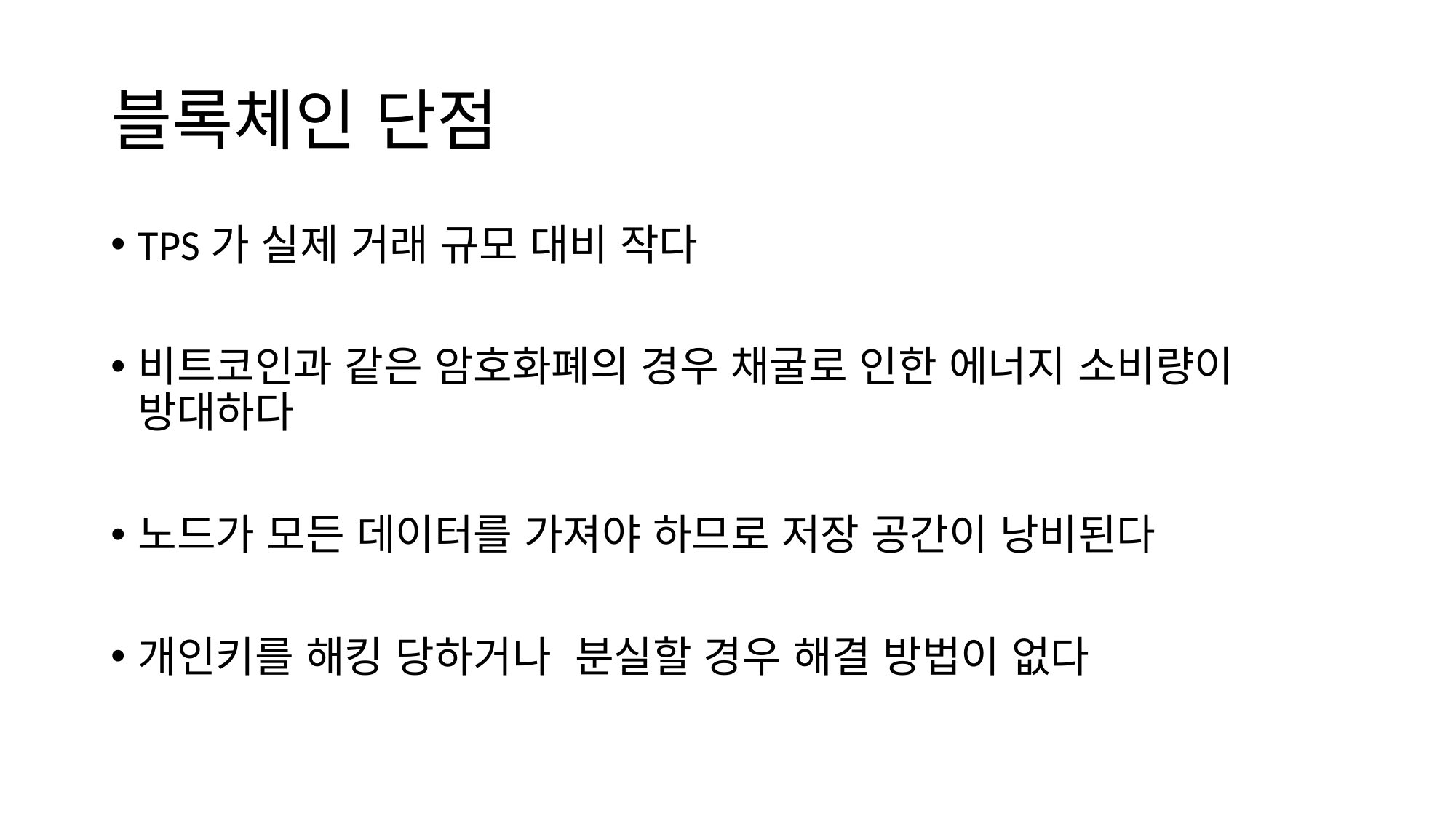

# 블록체인 단점
TPS가 실제 거래 규모 대비 작다

비트코인과 같은 암호화폐의 경우 채굴로 인한 에너지 소비량이 방대하다

노드가 모든 데이터를 가져야 하므로 저장 공간이 낭비된다

개인키를 해킹 당하거나  분실할 경우 해결 방법이 없다